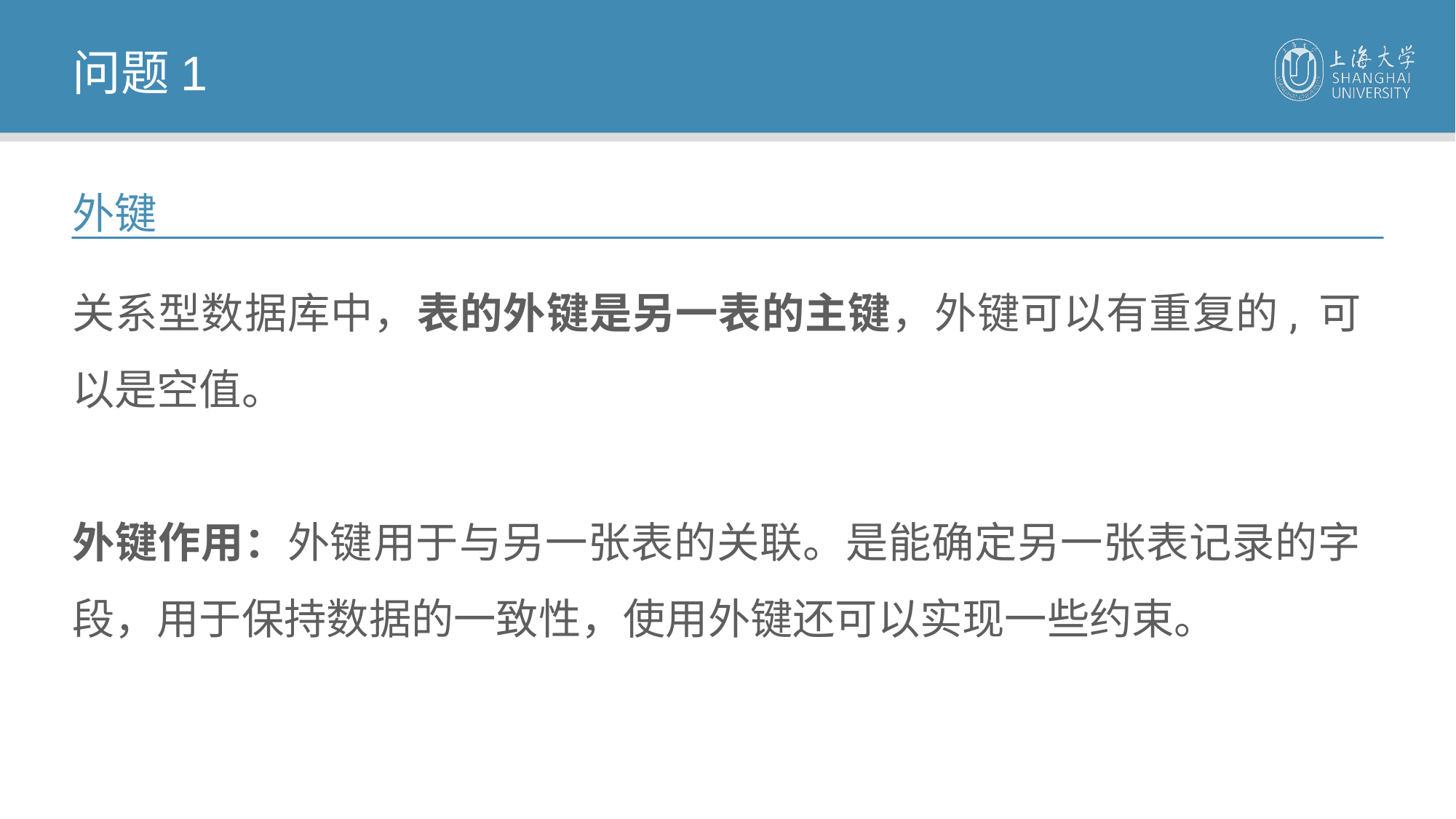

问题1
外键
关系型数据库中，表的外键是另一表的主键，外键可以有重复的, 可以是空值。

外键作用：外键用于与另一张表的关联。是能确定另一张表记录的字段，用于保持数据的一致性，使用外键还可以实现一些约束。